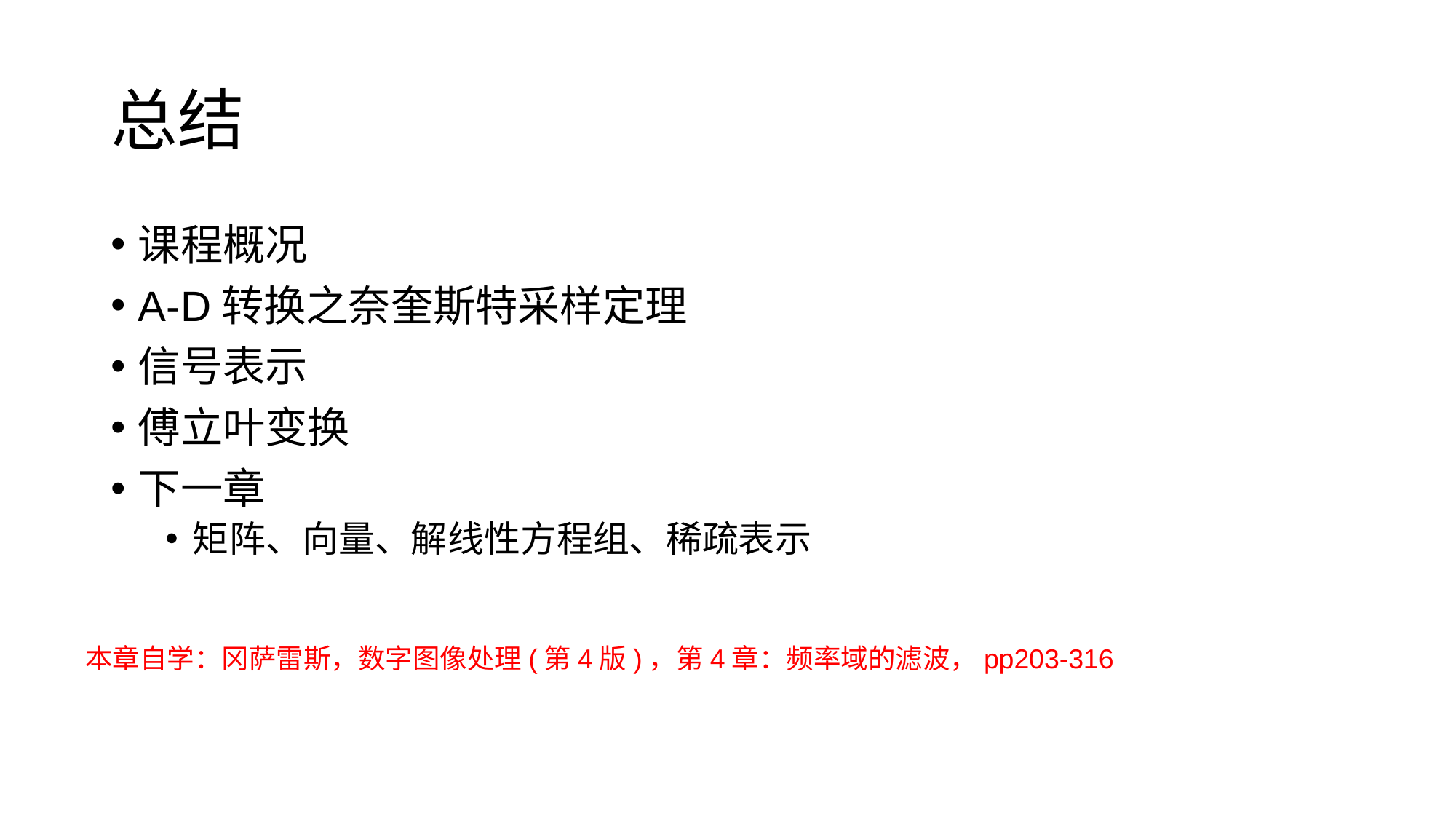

# 总结
课程概况
A-D转换之奈奎斯特采样定理
信号表示
傅立叶变换
下一章
矩阵、向量、解线性方程组、稀疏表示
本章自学：冈萨雷斯，数字图像处理(第4版)，第4章：频率域的滤波，pp203-316